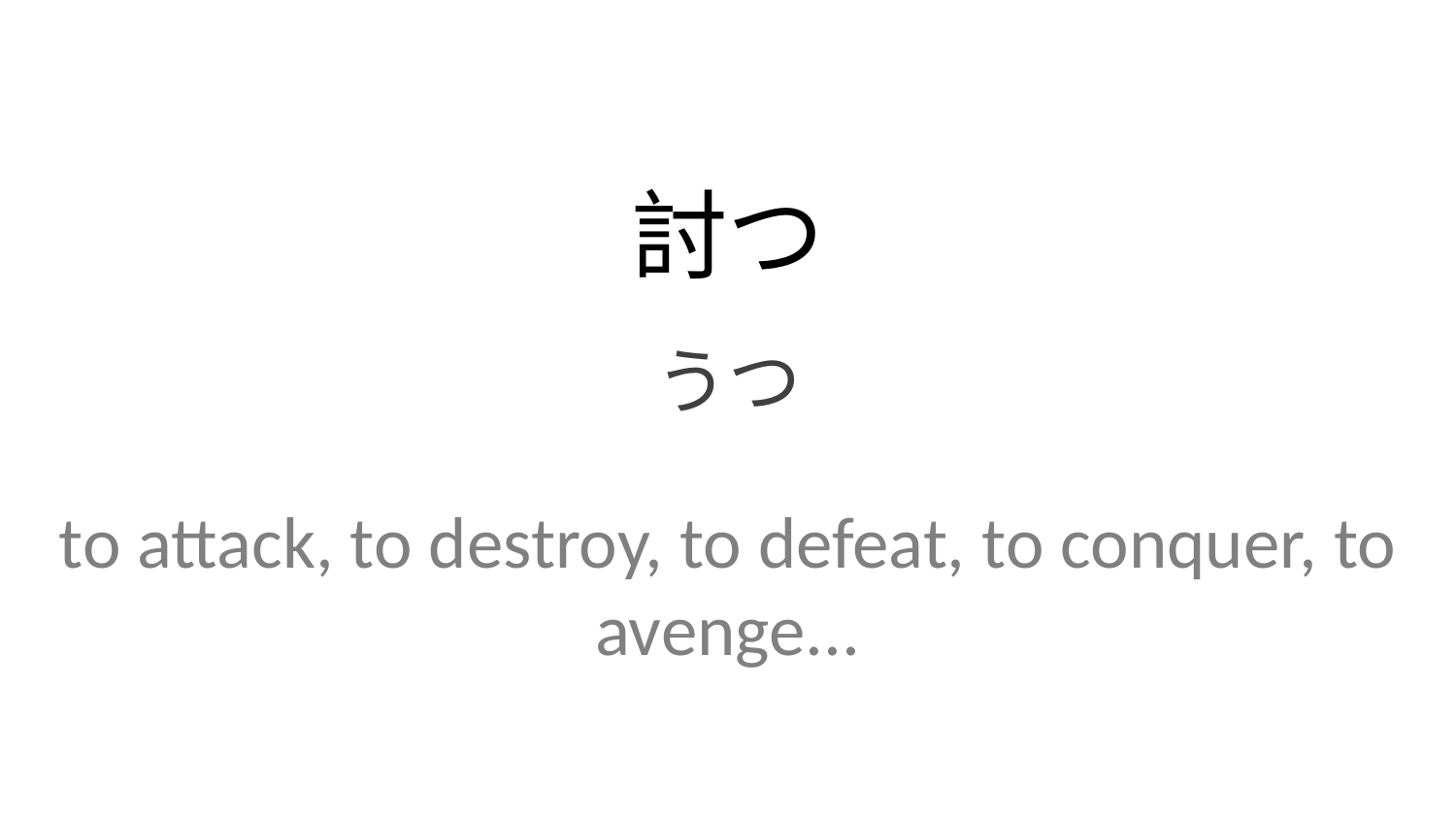

討つ

うつ
to attack, to destroy, to defeat, to conquer, to avenge...